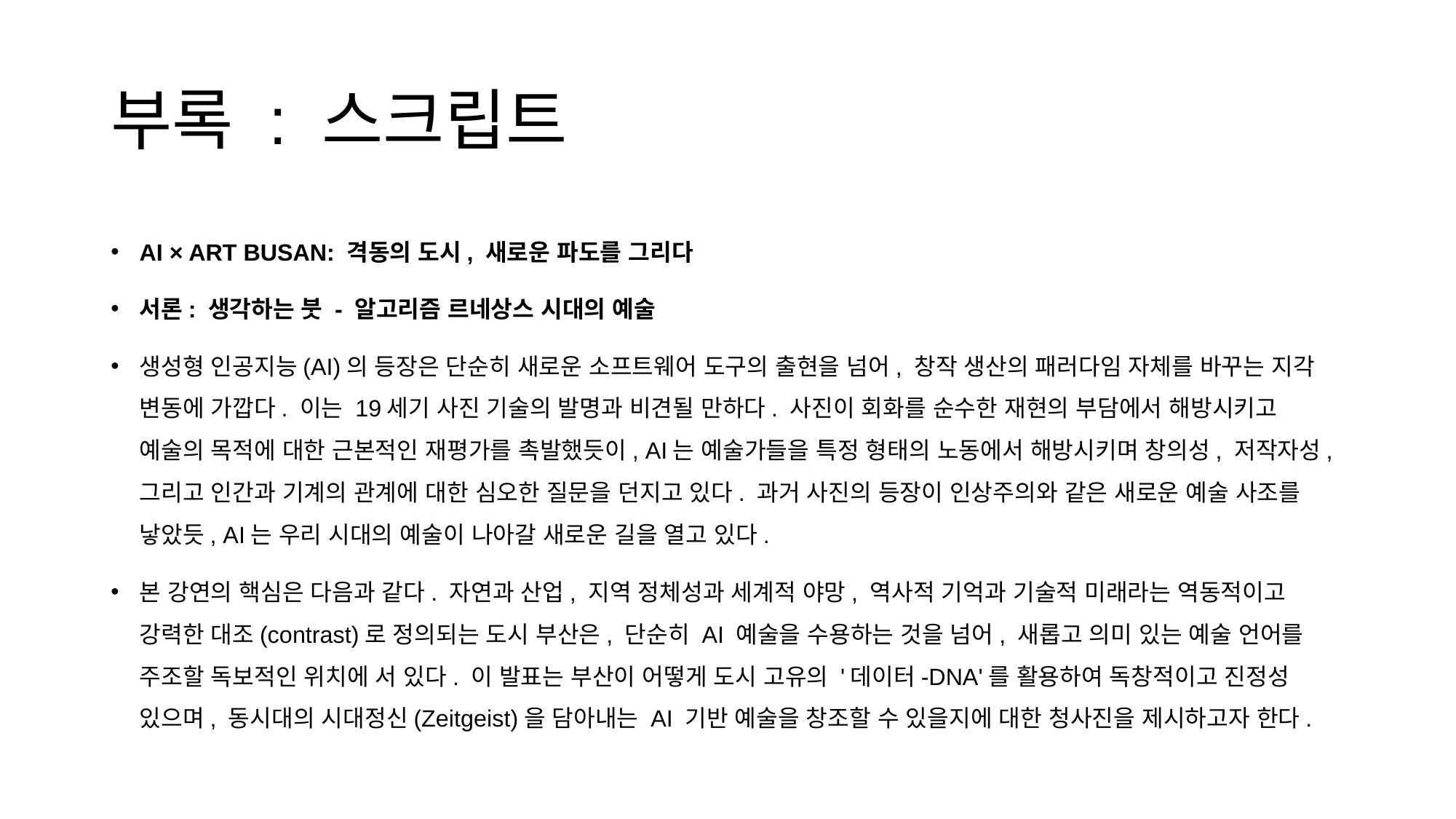

# 부록 : 스크립트
AI × ART BUSAN: 격동의 도시, 새로운 파도를 그리다
서론: 생각하는 붓 - 알고리즘 르네상스 시대의 예술
생성형 인공지능(AI)의 등장은 단순히 새로운 소프트웨어 도구의 출현을 넘어, 창작 생산의 패러다임 자체를 바꾸는 지각 변동에 가깝다. 이는 19세기 사진 기술의 발명과 비견될 만하다. 사진이 회화를 순수한 재현의 부담에서 해방시키고 예술의 목적에 대한 근본적인 재평가를 촉발했듯이, AI는 예술가들을 특정 형태의 노동에서 해방시키며 창의성, 저작자성, 그리고 인간과 기계의 관계에 대한 심오한 질문을 던지고 있다. 과거 사진의 등장이 인상주의와 같은 새로운 예술 사조를 낳았듯, AI는 우리 시대의 예술이 나아갈 새로운 길을 열고 있다.
본 강연의 핵심은 다음과 같다. 자연과 산업, 지역 정체성과 세계적 야망, 역사적 기억과 기술적 미래라는 역동적이고 강력한 대조(contrast)로 정의되는 도시 부산은, 단순히 AI 예술을 수용하는 것을 넘어, 새롭고 의미 있는 예술 언어를 주조할 독보적인 위치에 서 있다. 이 발표는 부산이 어떻게 도시 고유의 '데이터-DNA'를 활용하여 독창적이고 진정성 있으며, 동시대의 시대정신(Zeitgeist)을 담아내는 AI 기반 예술을 창조할 수 있을지에 대한 청사진을 제시하고자 한다.